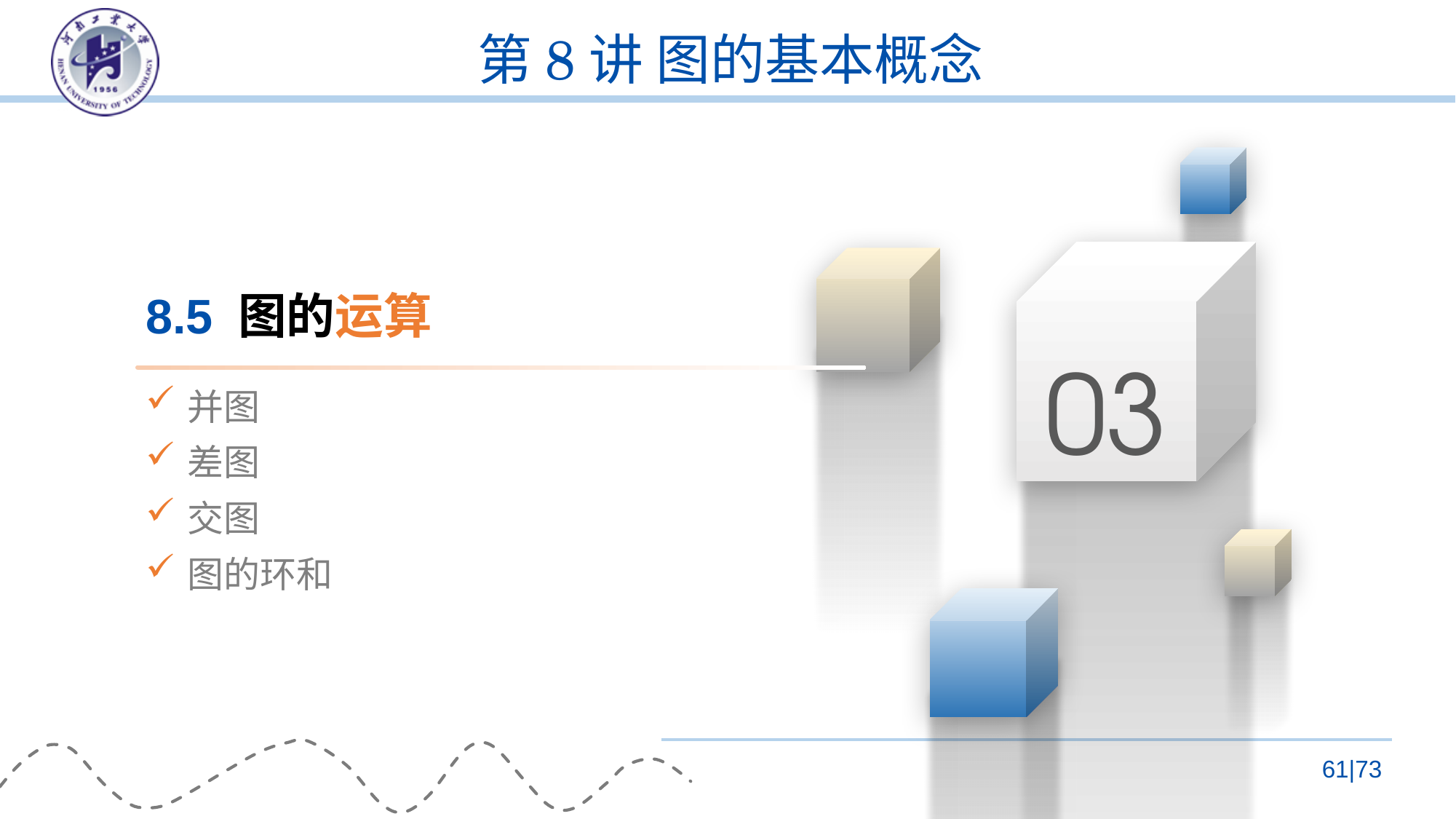

# 第8讲 图的基本概念

03

8.5 图的运算

并图
差图
交图

图的环和

61|73